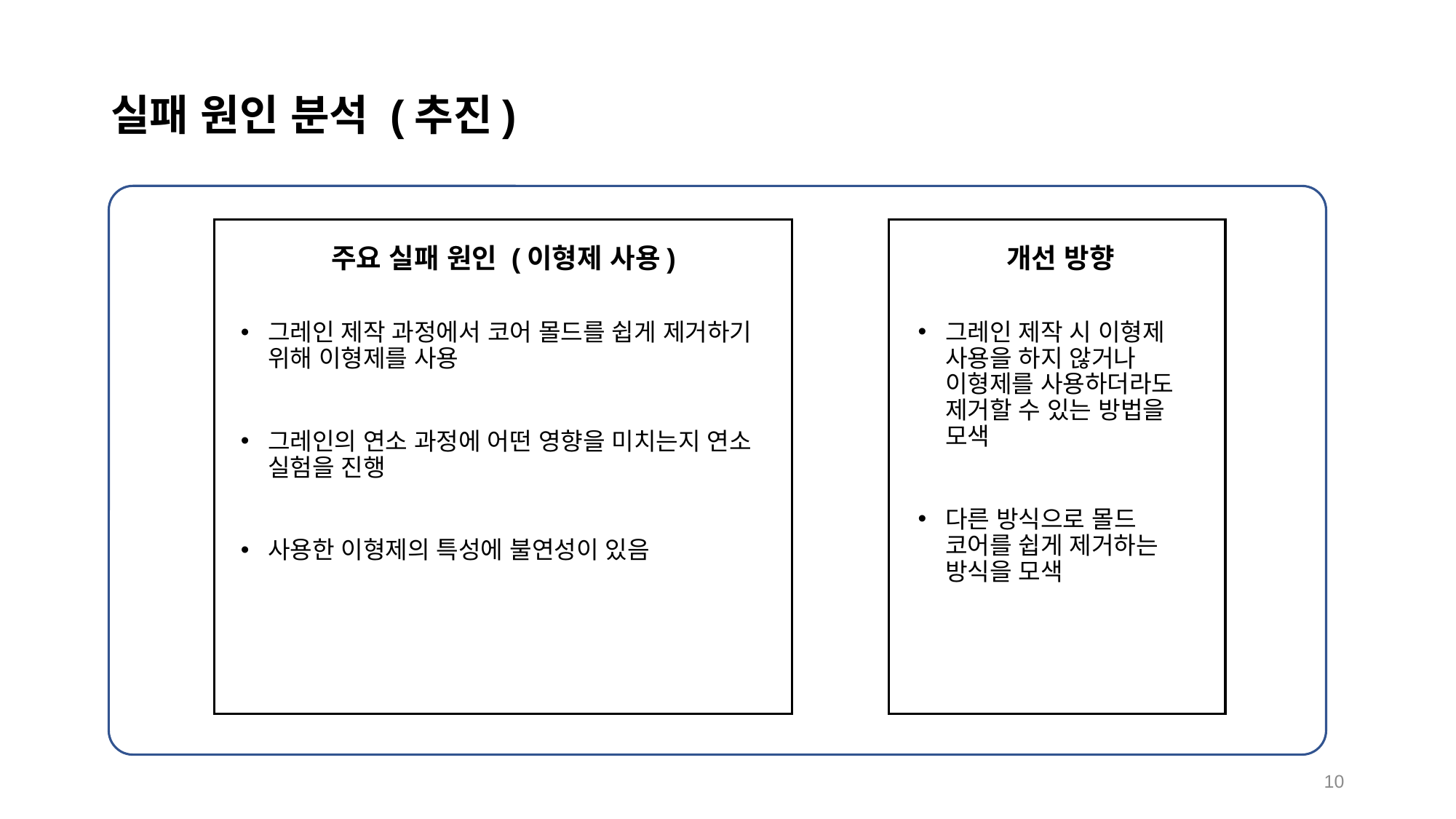

# 실패 원인 분석 (추진)

주요 실패 원인 (이형제 사용)
개선 방향
그레인 제작 시 이형제 사용을 하지 않거나    이형제를 사용하더라도 제거할 수 있는 방법을 모색

다른 방식으로 몰드   코어를 쉽게 제거하는 방식을 모색
그레인 제작 과정에서 코어 몰드를 쉽게 제거하기 위해 이형제를 사용

그레인의 연소 과정에 어떤 영향을 미치는지 연소 실험을 진행

사용한 이형제의 특성에 불연성이 있음

10